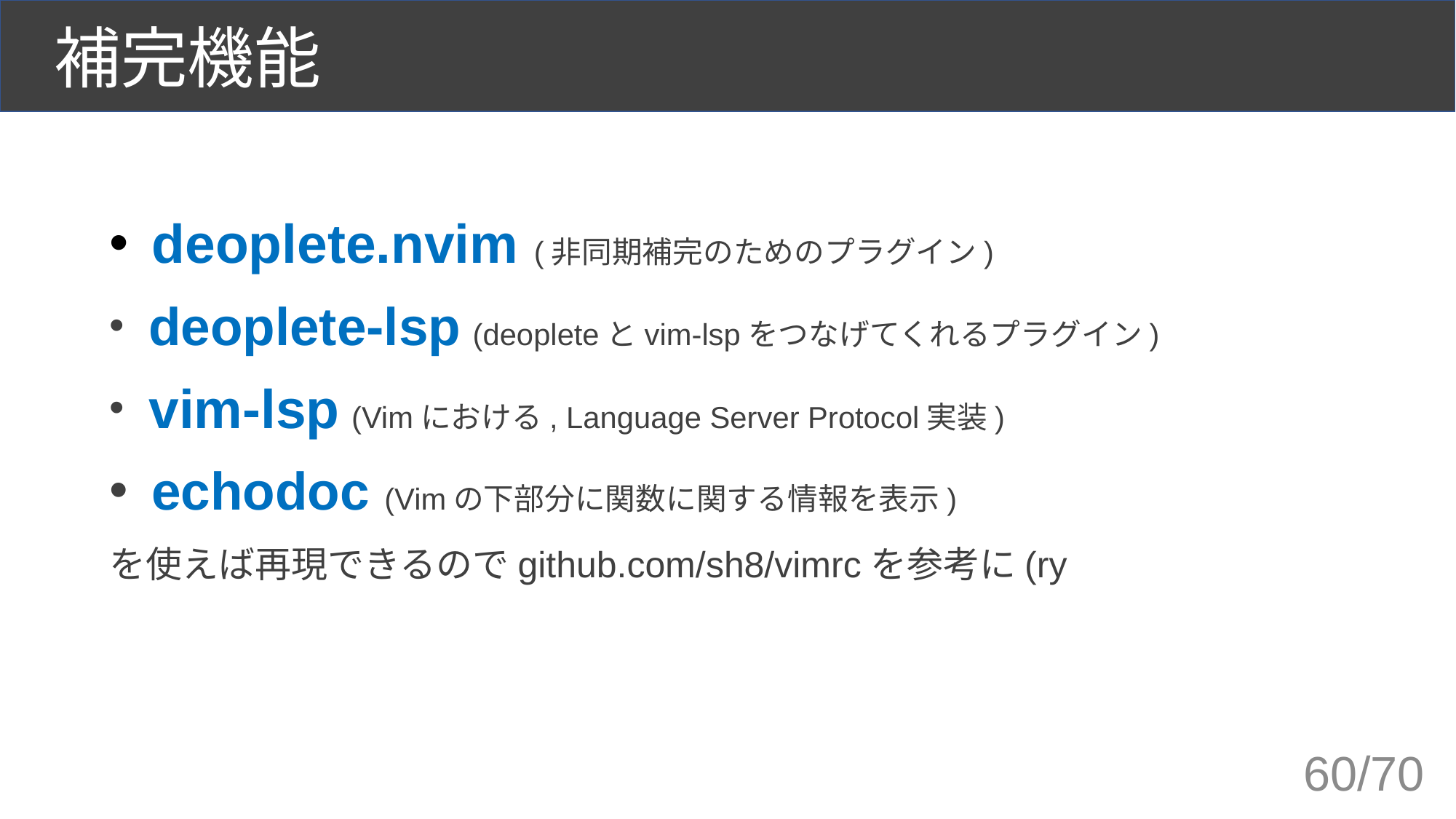

# 補完機能
 deoplete.nvim (非同期補完のためのプラグイン)
 deoplete-lsp (deopleteとvim-lspをつなげてくれるプラグイン)
 vim-lsp (Vimにおける, Language Server Protocol実装)
 echodoc (Vimの下部分に関数に関する情報を表示)
を使えば再現できるのでgithub.com/sh8/vimrcを参考に(ry

60